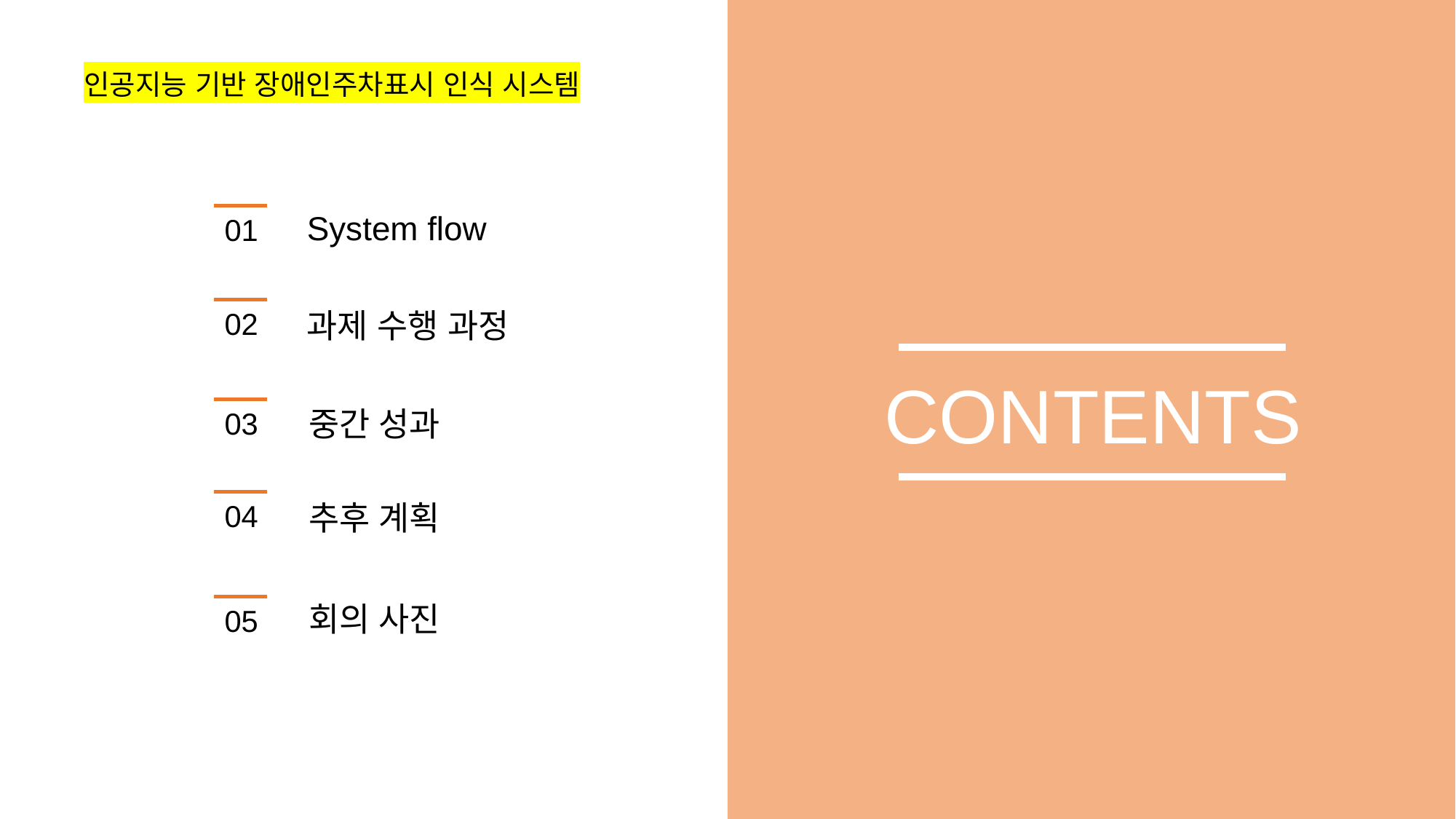

System flow
01
02
과제 수행 과정
CONTENTS
중간 성과
03
04
추후 계획
회의 사진
05